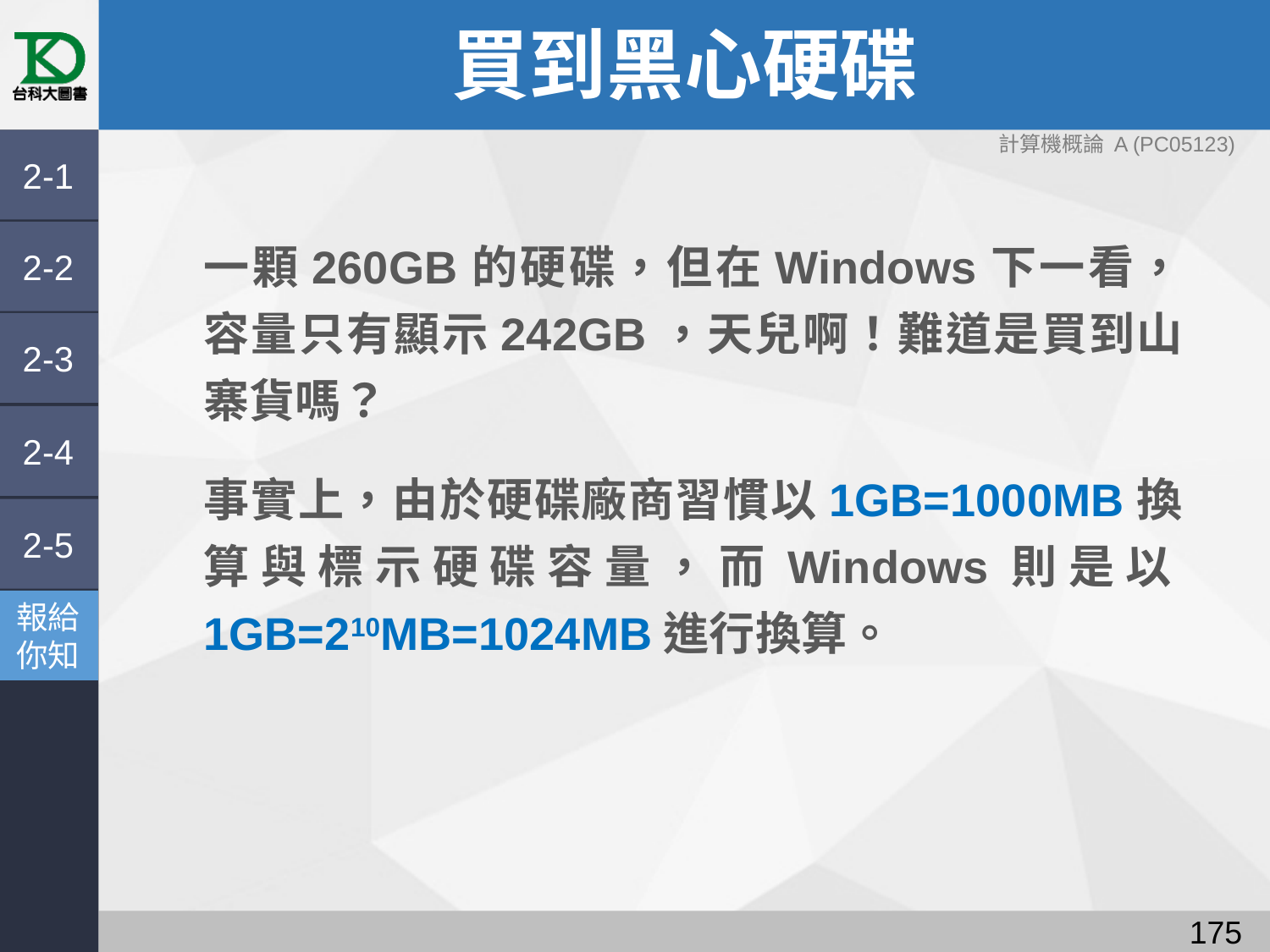

# 買到黑心硬碟
計算機概論 A (PC05123)
2-1
一顆260GB的硬碟，但在Windows下一看，容量只有顯示242GB，天兒啊！難道是買到山寨貨嗎？
事實上，由於硬碟廠商習慣以1GB=1000MB換算與標示硬碟容量，而Windows則是以1GB=210MB=1024MB進行換算。
2-2
2-3
2-4
2-5
報給
你知
175